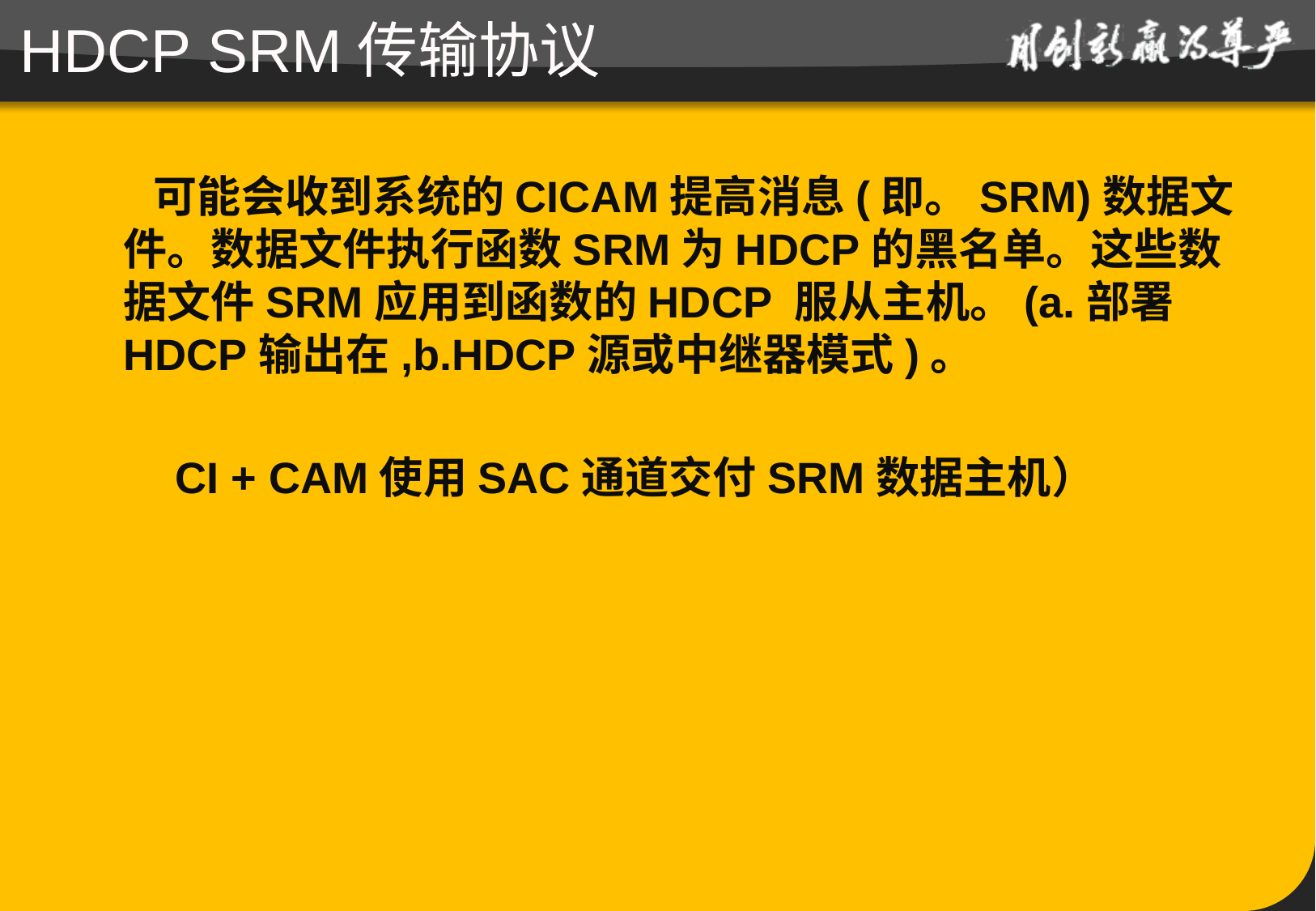

可能会收到系统的CICAM提高消息(即。SRM)数据文件。数据文件执行函数SRM为HDCP的黑名单。这些数据文件SRM应用到函数的HDCP 服从主机。(a.部署HDCP输出在,b.HDCP源或中继器模式)。

        CI + CAM使用SAC通道交付SRM数据主机）
HDCP SRM传输协议